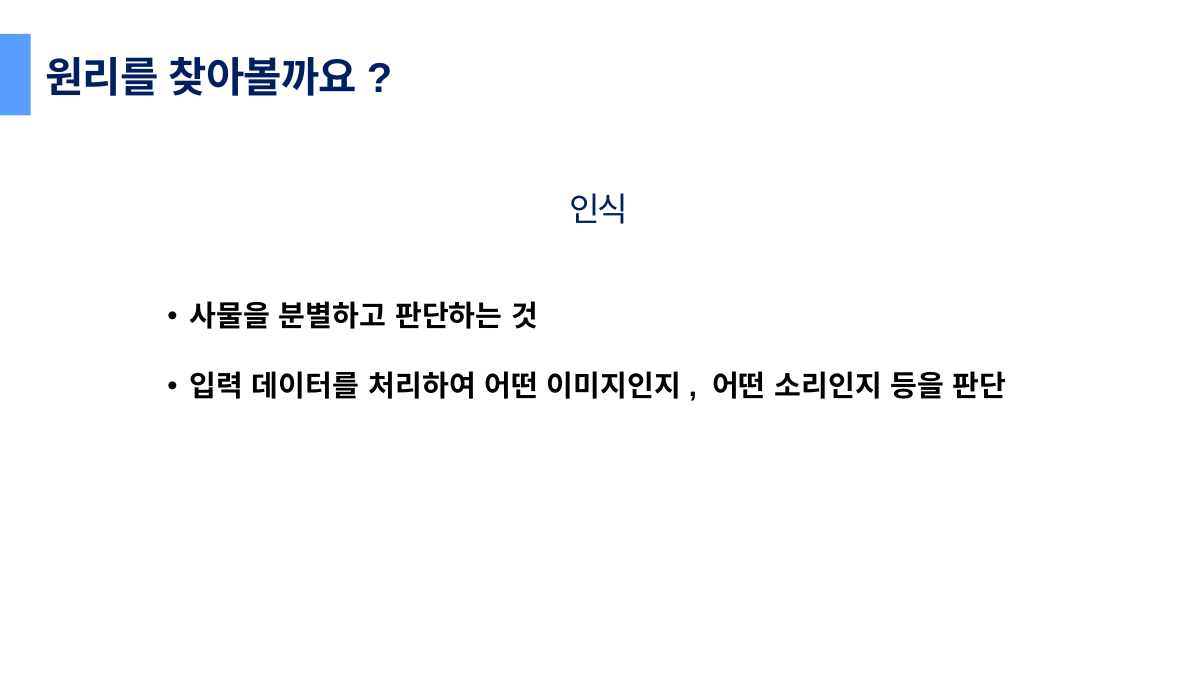

원리를 찾아볼까요?
인식

사물을 분별하고 판단하는 것

입력 데이터를 처리하여 어떤 이미지인지, 어떤 소리인지 등을 판단